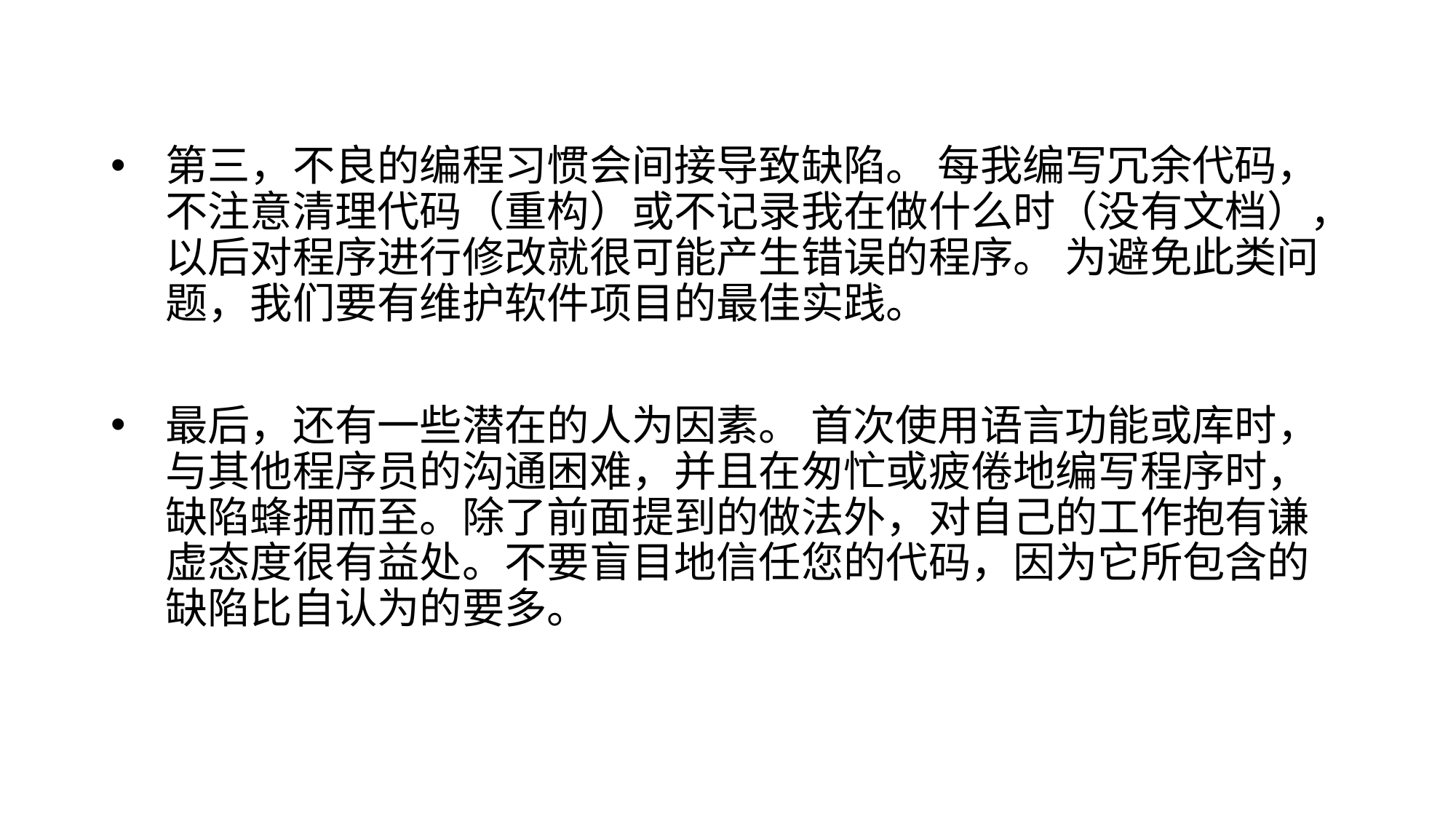

第三，不良的编程习惯会间接导致缺陷。 每我编写冗余代码，不注意清理代码（重构）或不记录我在做什么时（没有文档），以后对程序进行修改就很可能产生错误的程序。 为避免此类问题，我们要有维护软件项目的最佳实践。

最后，还有一些潜在的人为因素。 首次使用语言功能或库时，与其他程序员的沟通困难，并且在匆忙或疲倦地编写程序时，缺陷蜂拥而至。除了前面提到的做法外，对自己的工作抱有谦虚态度很有益处。不要盲目地信任您的代码，因为它所包含的缺陷比自认为的要多。